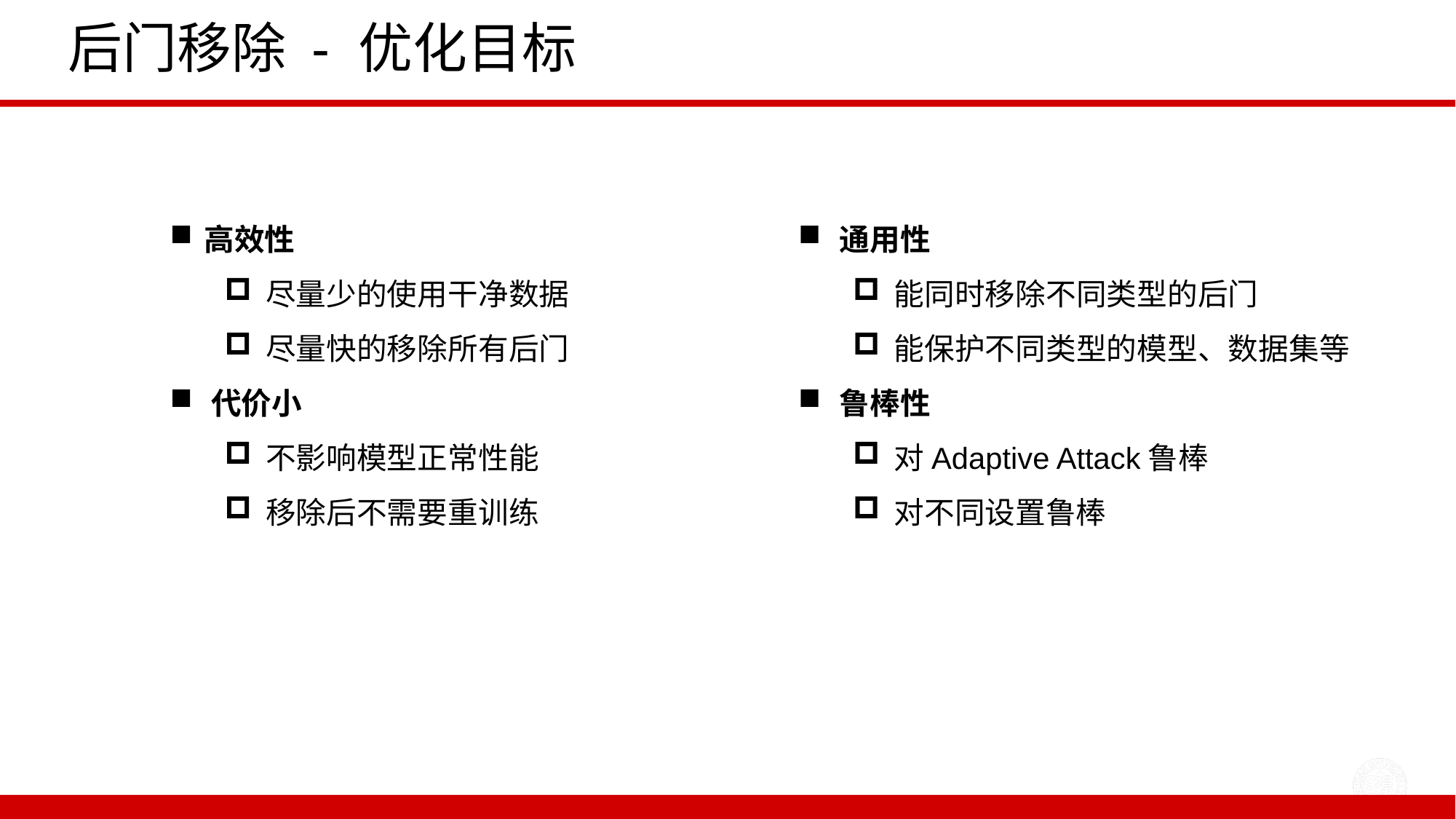

# 后门移除 - 优化目标
高效性
尽量少的使用干净数据
尽量快的移除所有后门
代价小
不影响模型正常性能
移除后不需要重训练
通用性
能同时移除不同类型的后门
能保护不同类型的模型、数据集等
鲁棒性
对Adaptive Attack鲁棒
对不同设置鲁棒